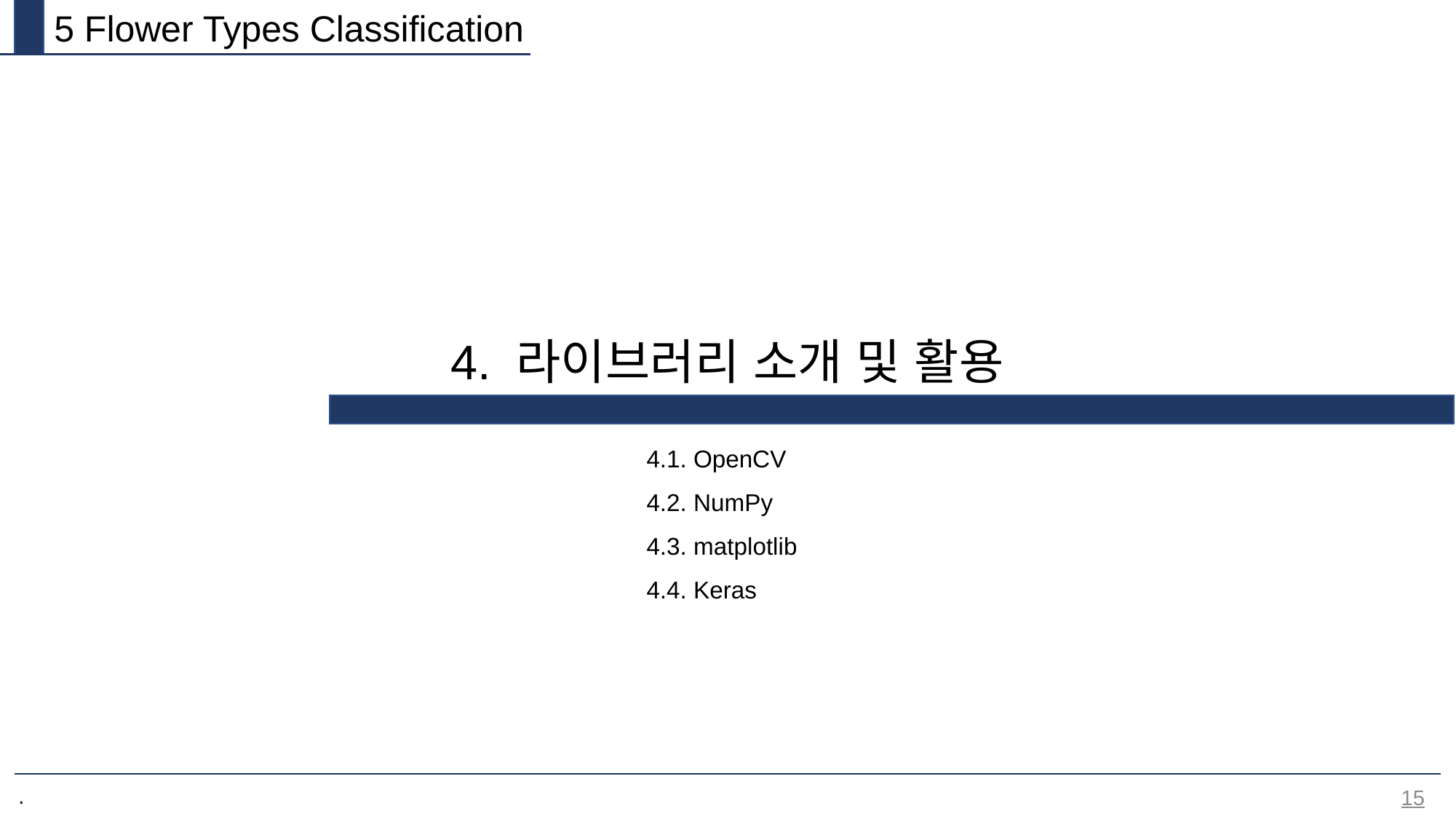

5 Flower Types Classification
4. 라이브러리 소개 및 활용

4.1. OpenCV
4.2. NumPy
4.3. matplotlib
4.4. Keras
15
.